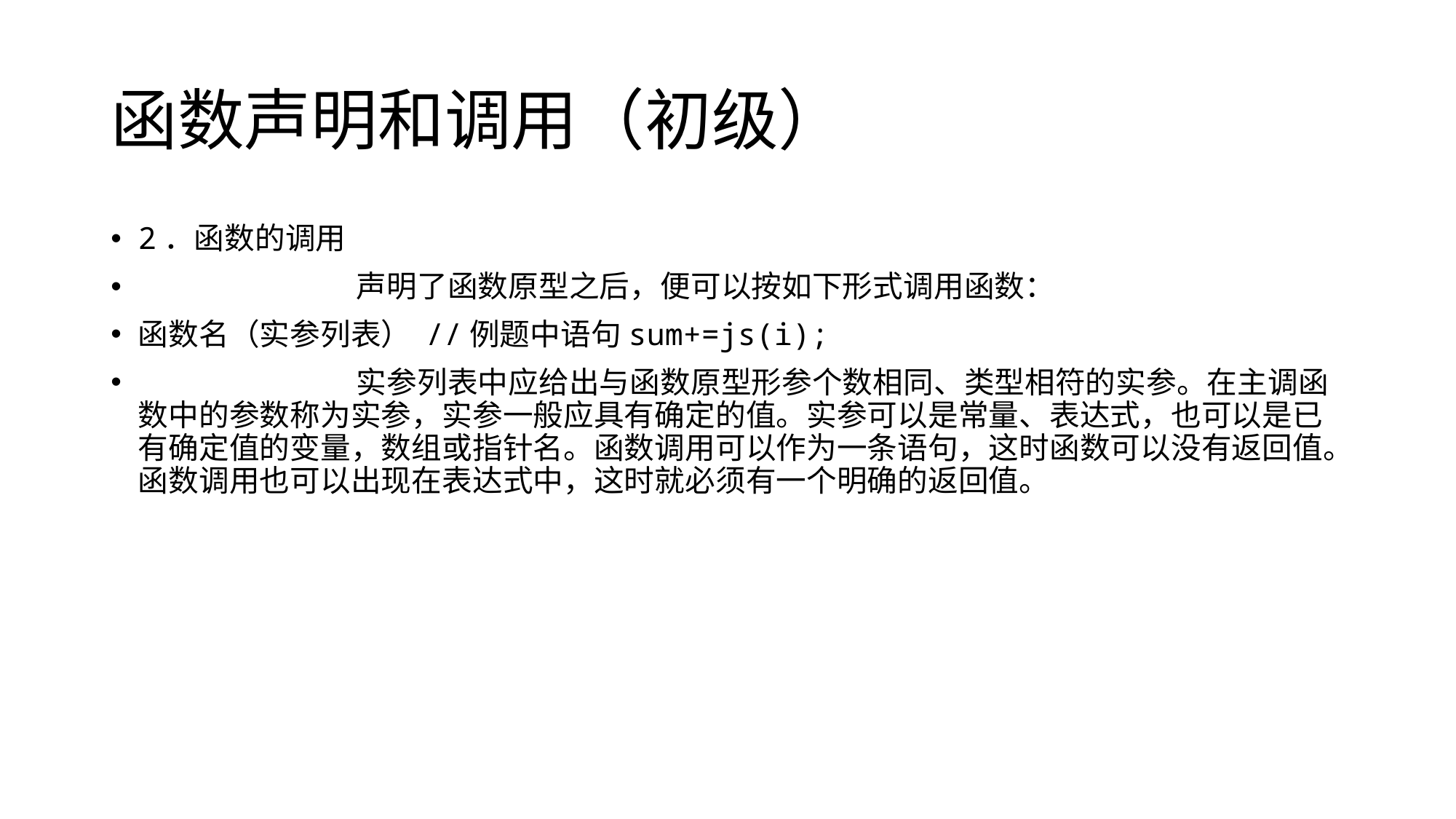

# 函数声明和调用（初级）
2．函数的调用
		声明了函数原型之后，便可以按如下形式调用函数：
函数名（实参列表） //例题中语句sum+=js(i);
		实参列表中应给出与函数原型形参个数相同、类型相符的实参。在主调函数中的参数称为实参，实参一般应具有确定的值。实参可以是常量、表达式，也可以是已有确定值的变量，数组或指针名。函数调用可以作为一条语句，这时函数可以没有返回值。函数调用也可以出现在表达式中，这时就必须有一个明确的返回值。